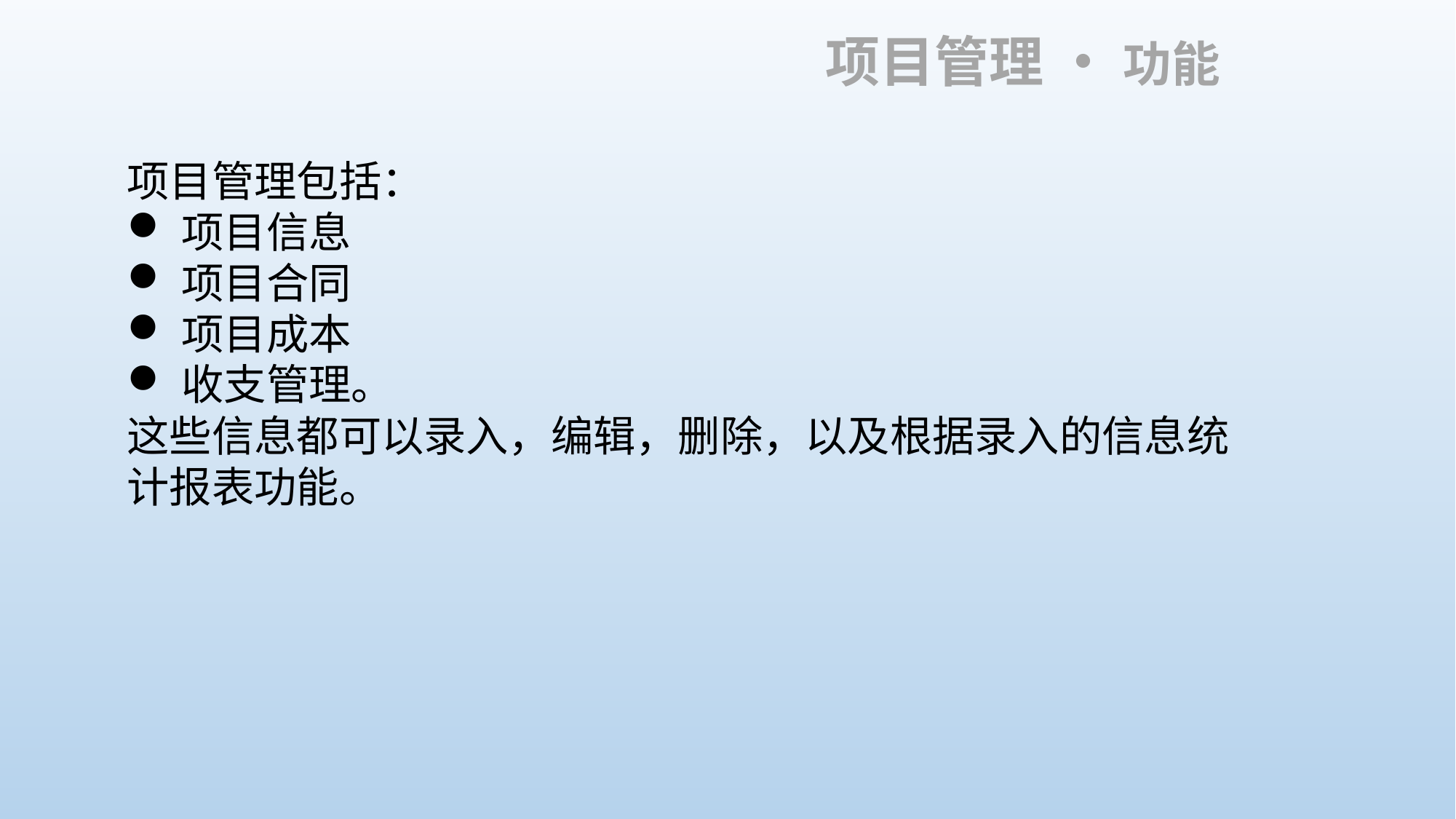

项目管理 • 功能

项目管理包括：
项目信息
项目合同
项目成本
收支管理。
这些信息都可以录入，编辑，删除，以及根据录入的信息统计报表功能。